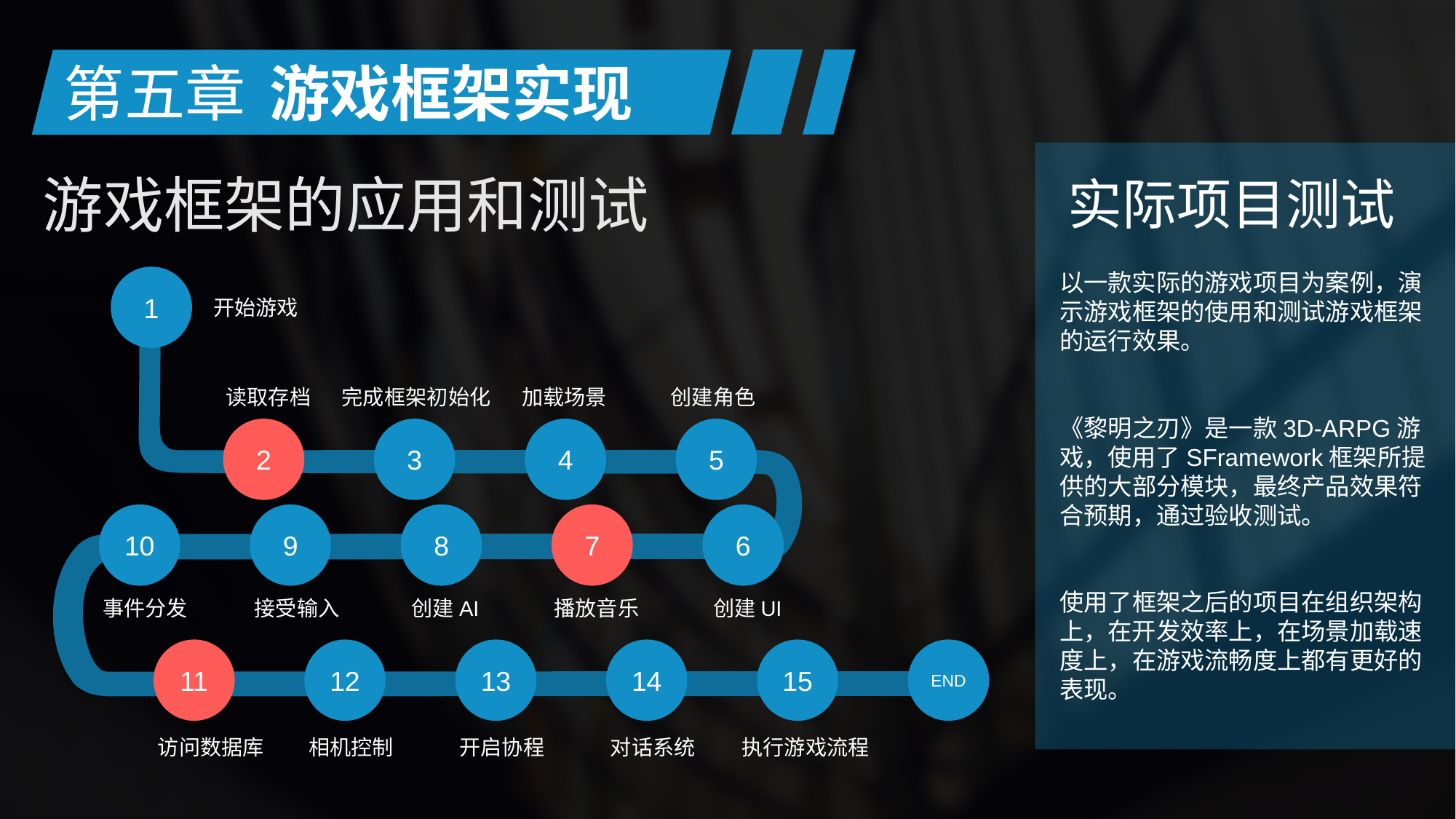

第五章
游戏框架实现

游戏框架的应用和测试
实际项目测试
以一款实际的游戏项目为案例，演示游戏框架的使用和测试游戏框架的运行效果。

《黎明之刃》是一款3D-ARPG游戏，使用了SFramework框架所提供的大部分模块，最终产品效果符合预期，通过验收测试。

使用了框架之后的项目在组织架构上，在开发效率上，在场景加载速度上，在游戏流畅度上都有更好的表现。
1
开始游戏

读取存档
完成框架初始化
加载场景
创建角色
2
3
4
5
10
9
8
7
6
接受输入
创建AI
播放音乐
创建UI
事件分发
11
12
13
14
15
END
执行游戏流程
访问数据库
相机控制
开启协程
对话系统